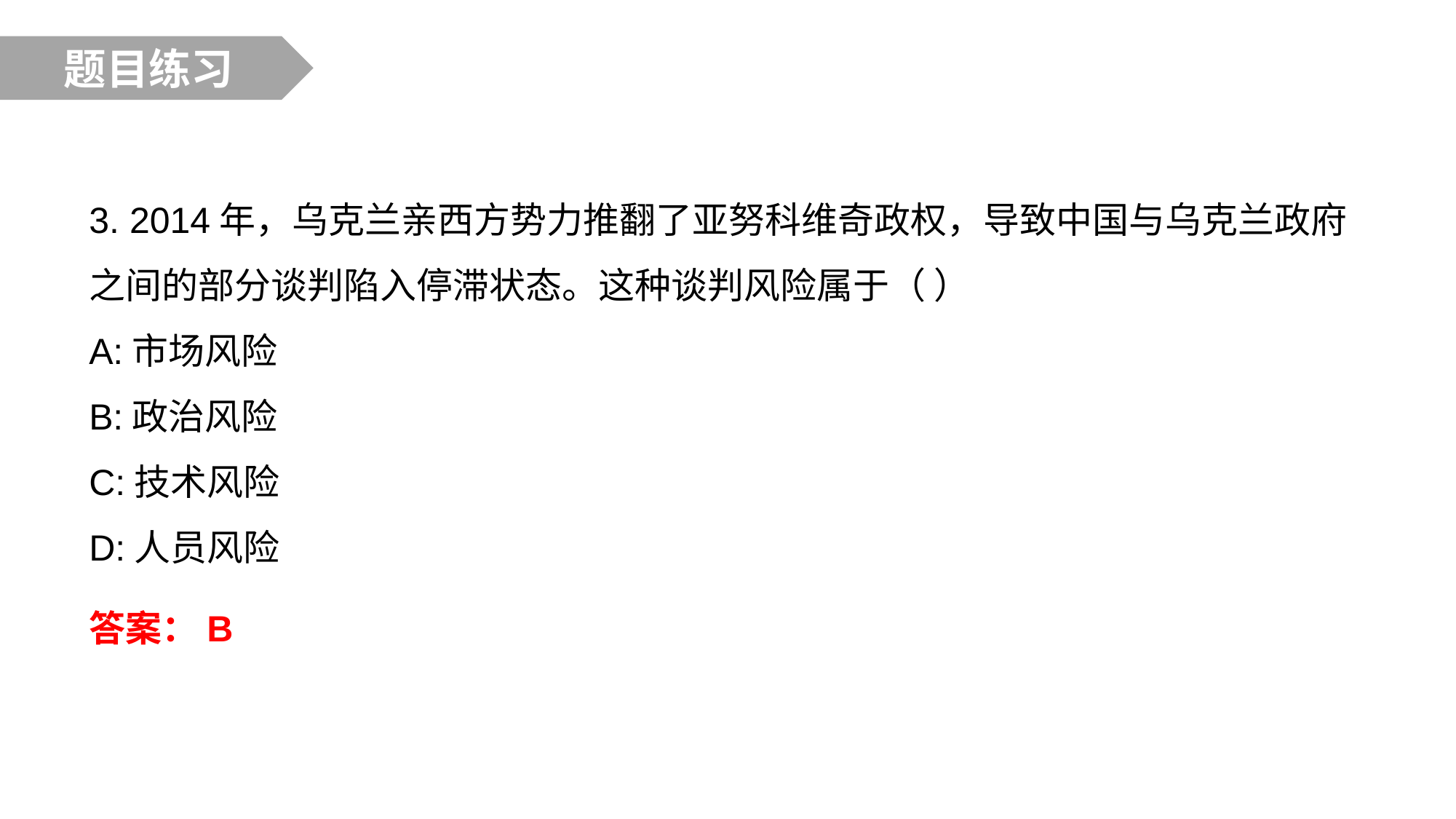

题目练习
3. 2014年，乌克兰亲西方势力推翻了亚努科维奇政权，导致中国与乌克兰政府之间的部分谈判陷入停滞状态。这种谈判风险属于（ ）
A:市场风险
B:政治风险
C:技术风险
D:人员风险
答案：B